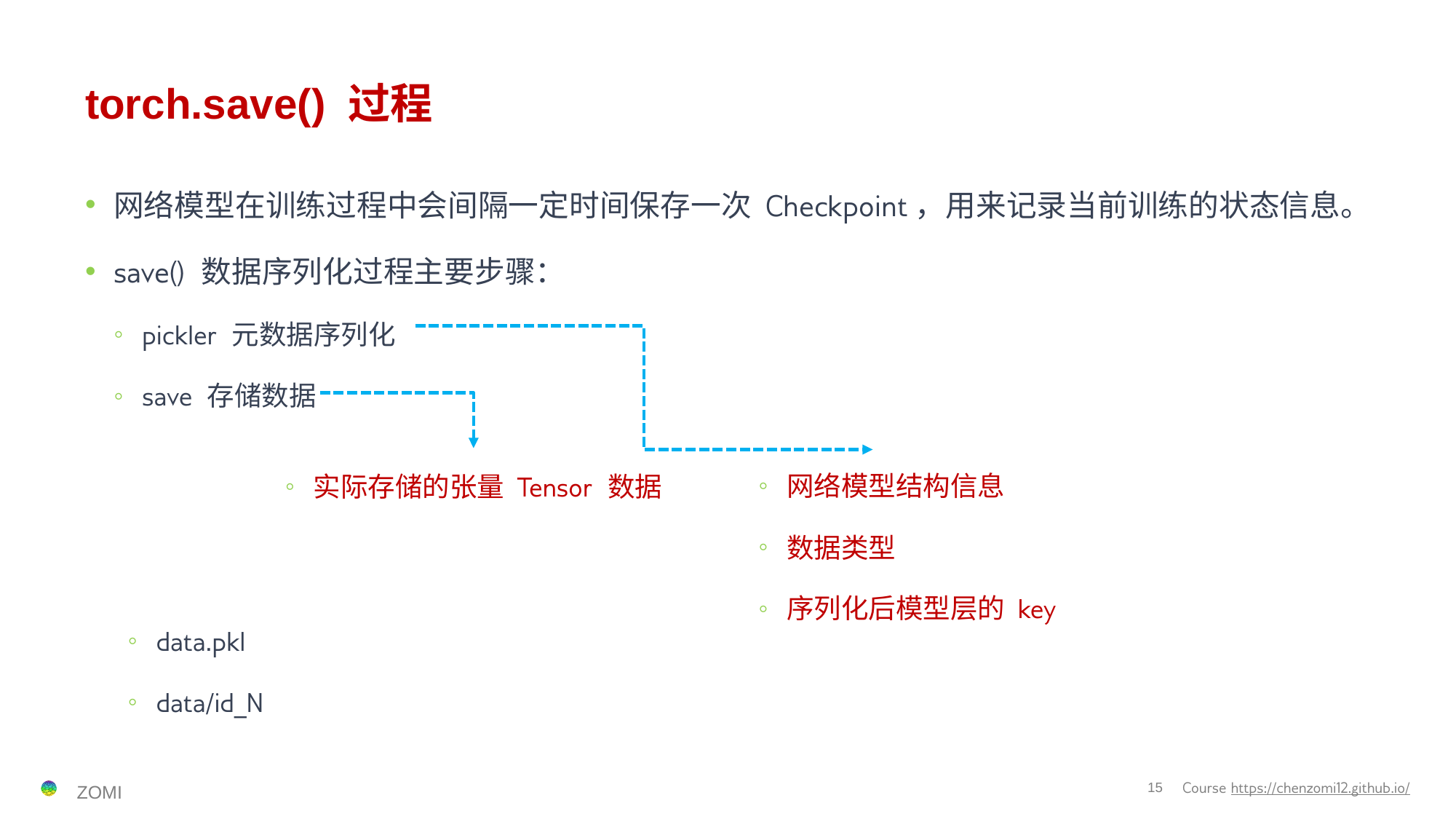

# torch.save() 过程
网络模型在训练过程中会间隔一定时间保存一次 Checkpoint，用来记录当前训练的状态信息。
save() 数据序列化过程主要步骤：
pickler 元数据序列化
save 存储数据

网络模型结构信息
数据类型
序列化后模型层的 key
实际存储的张量 Tensor 数据
data.pkl
data/id_N